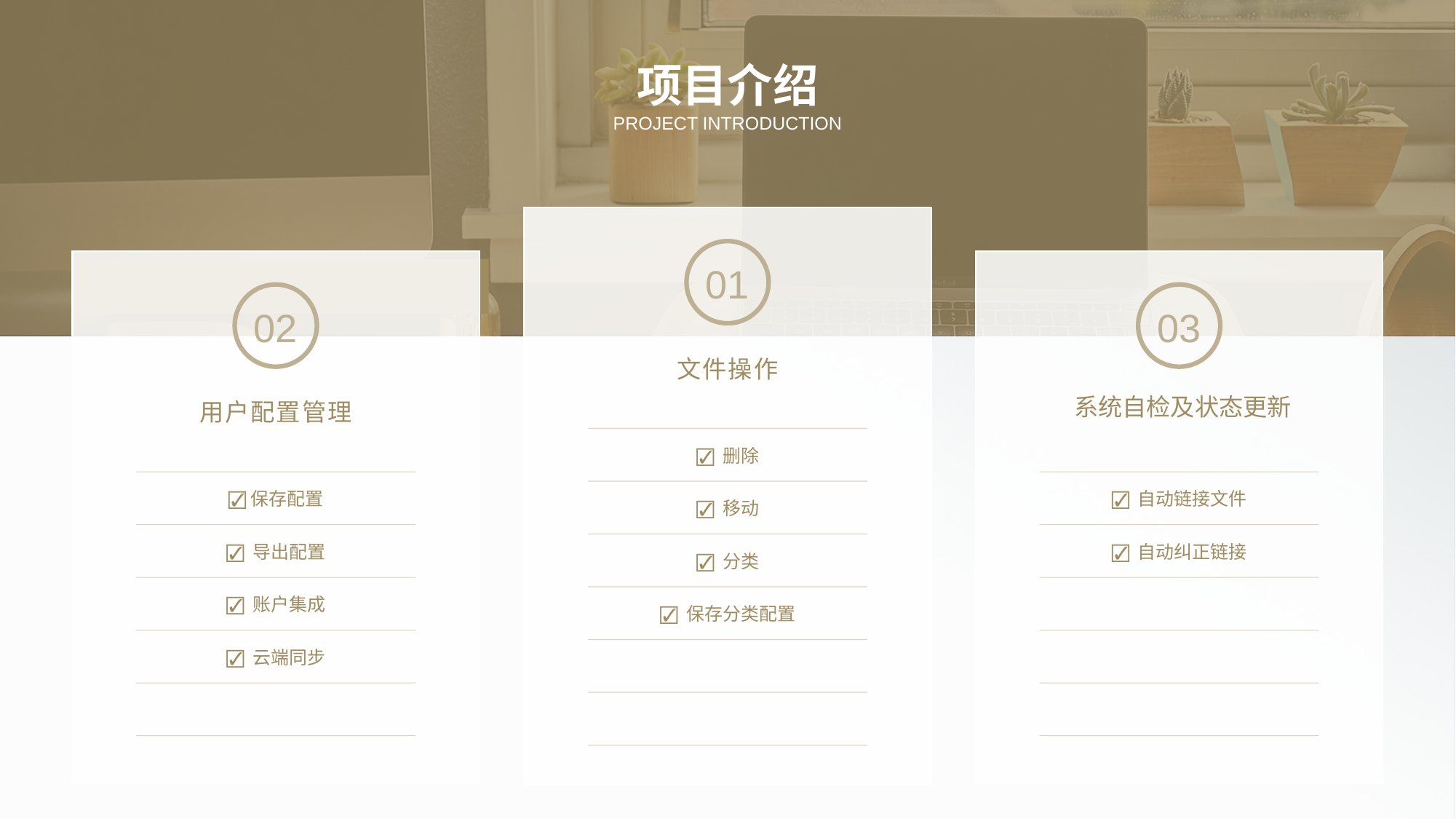

项目介绍
PROJECT INTRODUCTION

01
文件操作

☑ 删除
☑ 移动
☑ 分类
☑ 保存分类配置

02
用户配置管理

☑保存配置
☑ 导出配置
☑ 账户集成
☑ 云端同步

03
系统自检及状态更新

☑ 自动链接文件
☑ 自动纠正链接